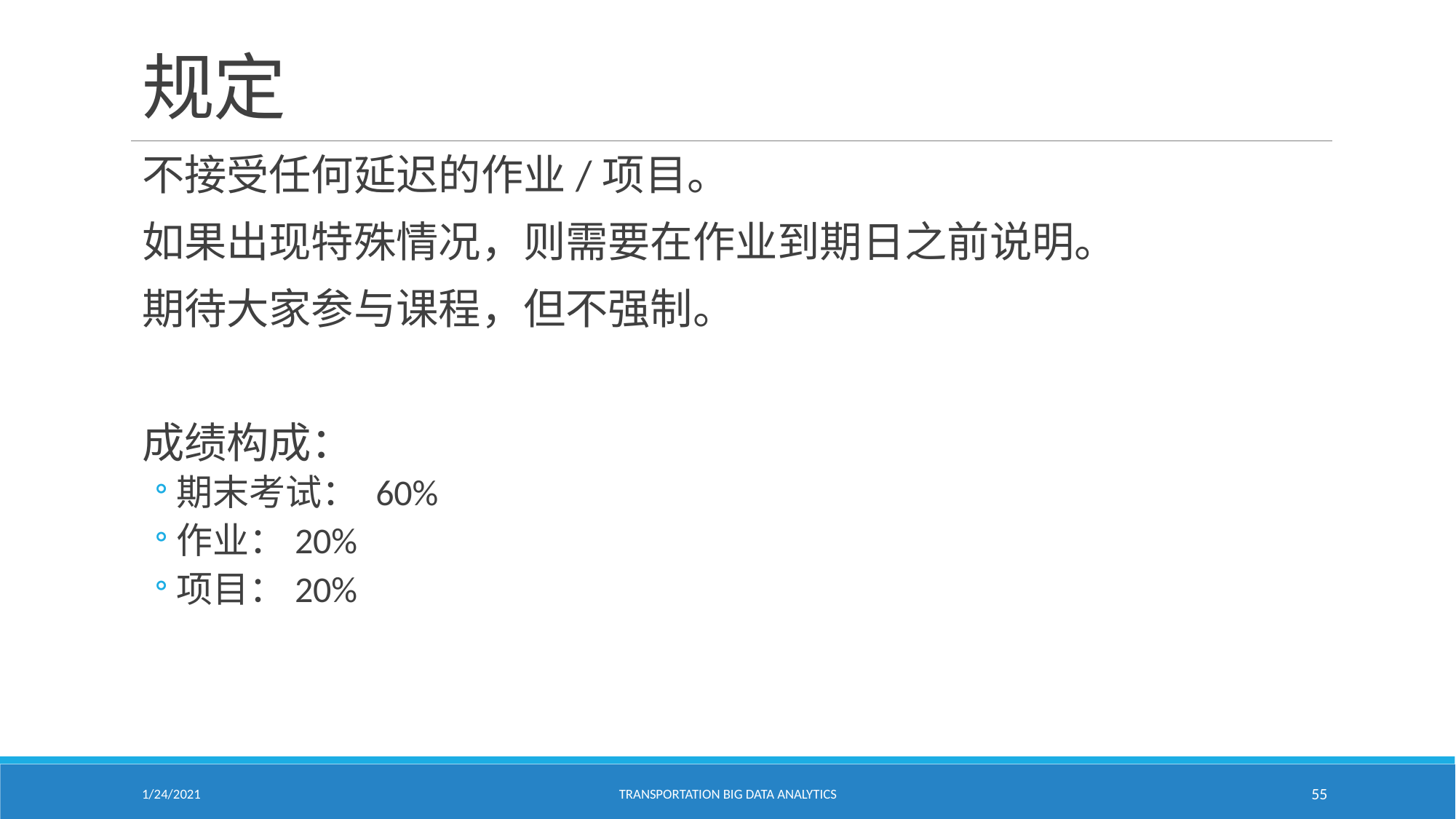

# 规定
不接受任何延迟的作业/项目。
如果出现特殊情况，则需要在作业到期日之前说明。
期待大家参与课程，但不强制。

成绩构成：
期末考试： 60%
作业：20%
项目：20%

1/24/2021
Transportation Big Data Analytics
55